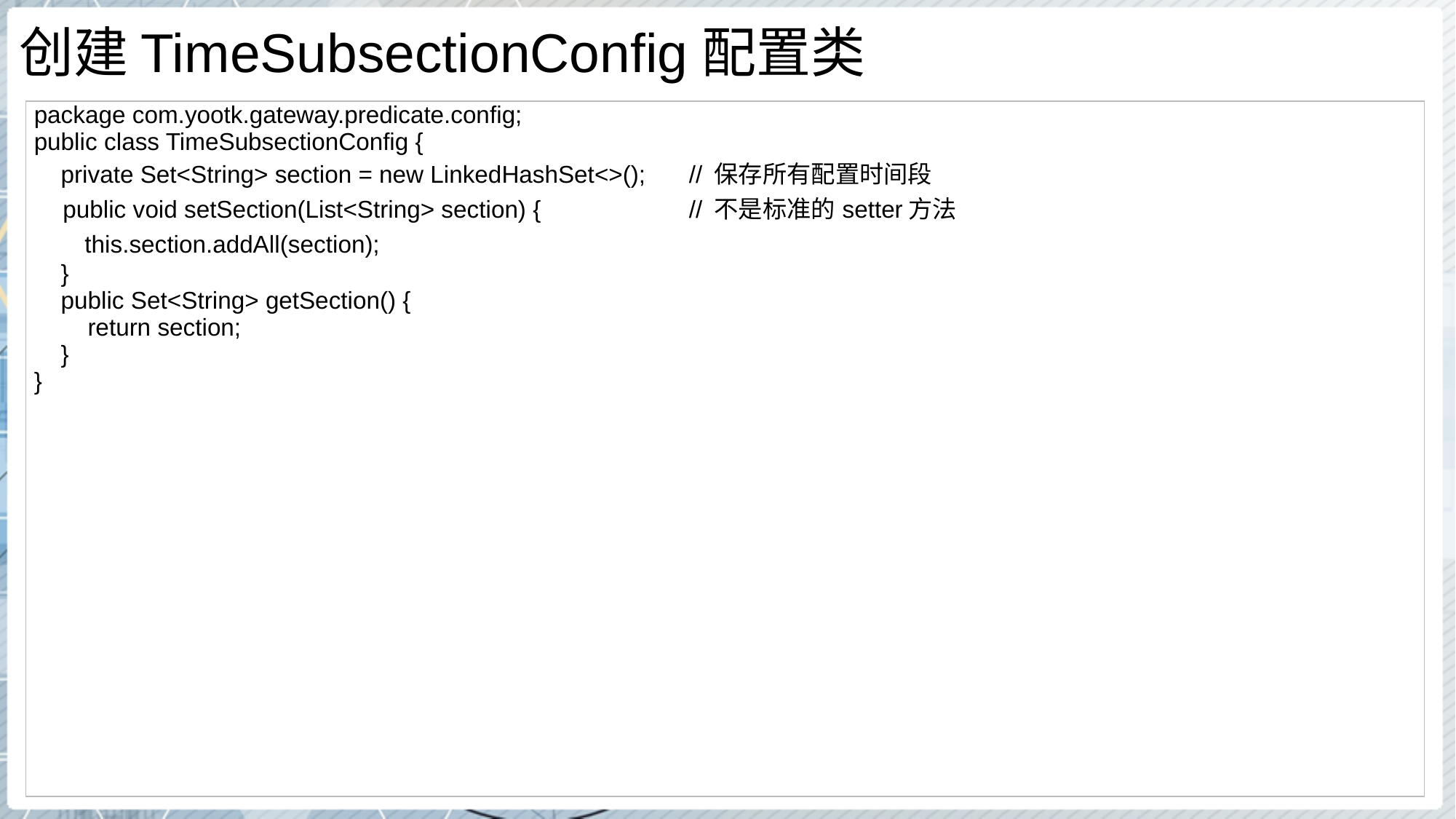

# 创建TimeSubsectionConfig配置类
| package com.yootk.gateway.predicate.config; public class TimeSubsectionConfig { private Set<String> section = new LinkedHashSet<>(); // 保存所有配置时间段 public void setSection(List<String> section) { // 不是标准的setter方法 this.section.addAll(section); } public Set<String> getSection() { return section; } } |
| --- |